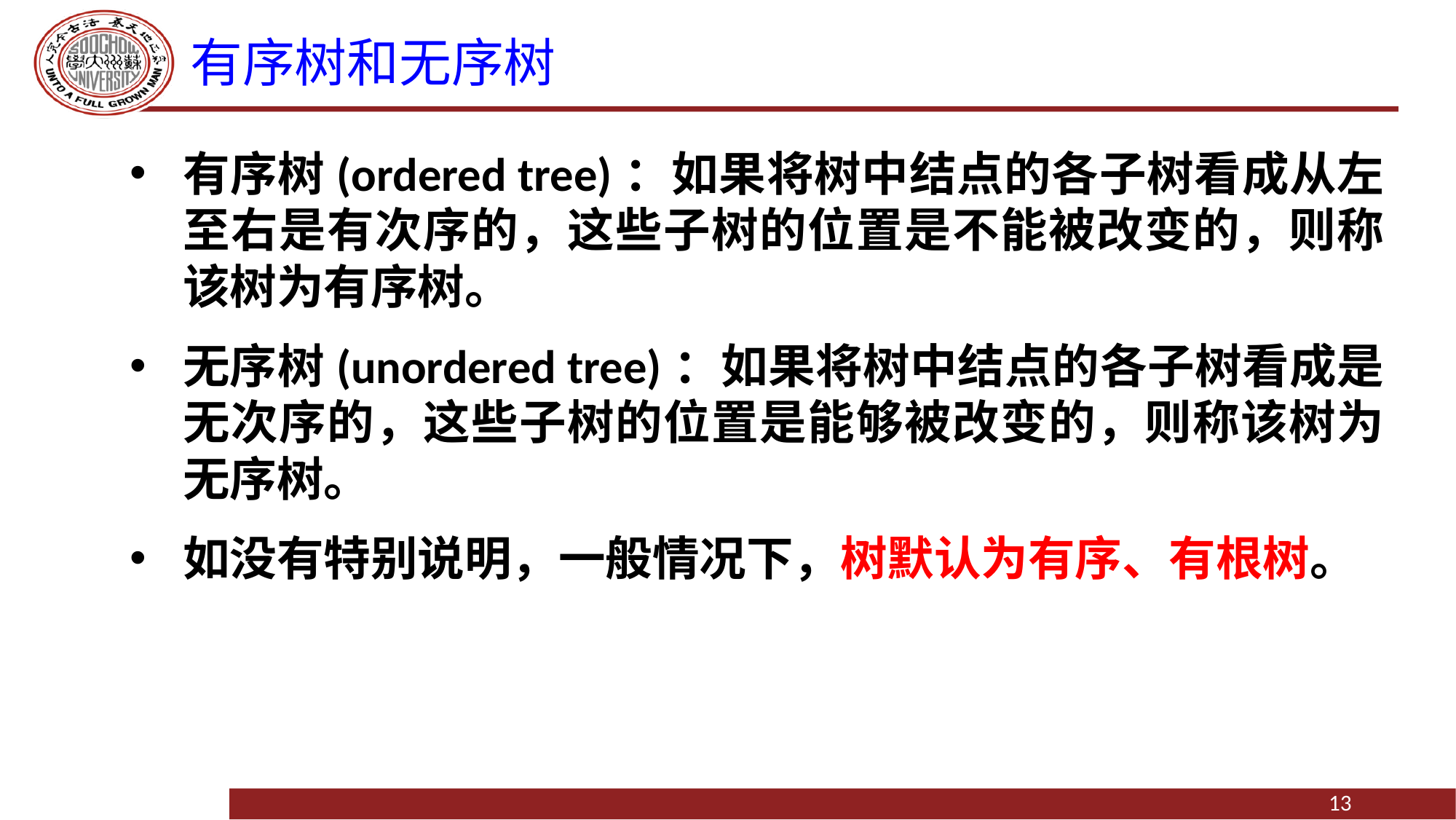

# 有序树和无序树
有序树(ordered tree)：如果将树中结点的各子树看成从左至右是有次序的，这些子树的位置是不能被改变的，则称该树为有序树。
无序树(unordered tree)：如果将树中结点的各子树看成是无次序的，这些子树的位置是能够被改变的，则称该树为无序树。
如没有特别说明，一般情况下，树默认为有序、有根树。

13